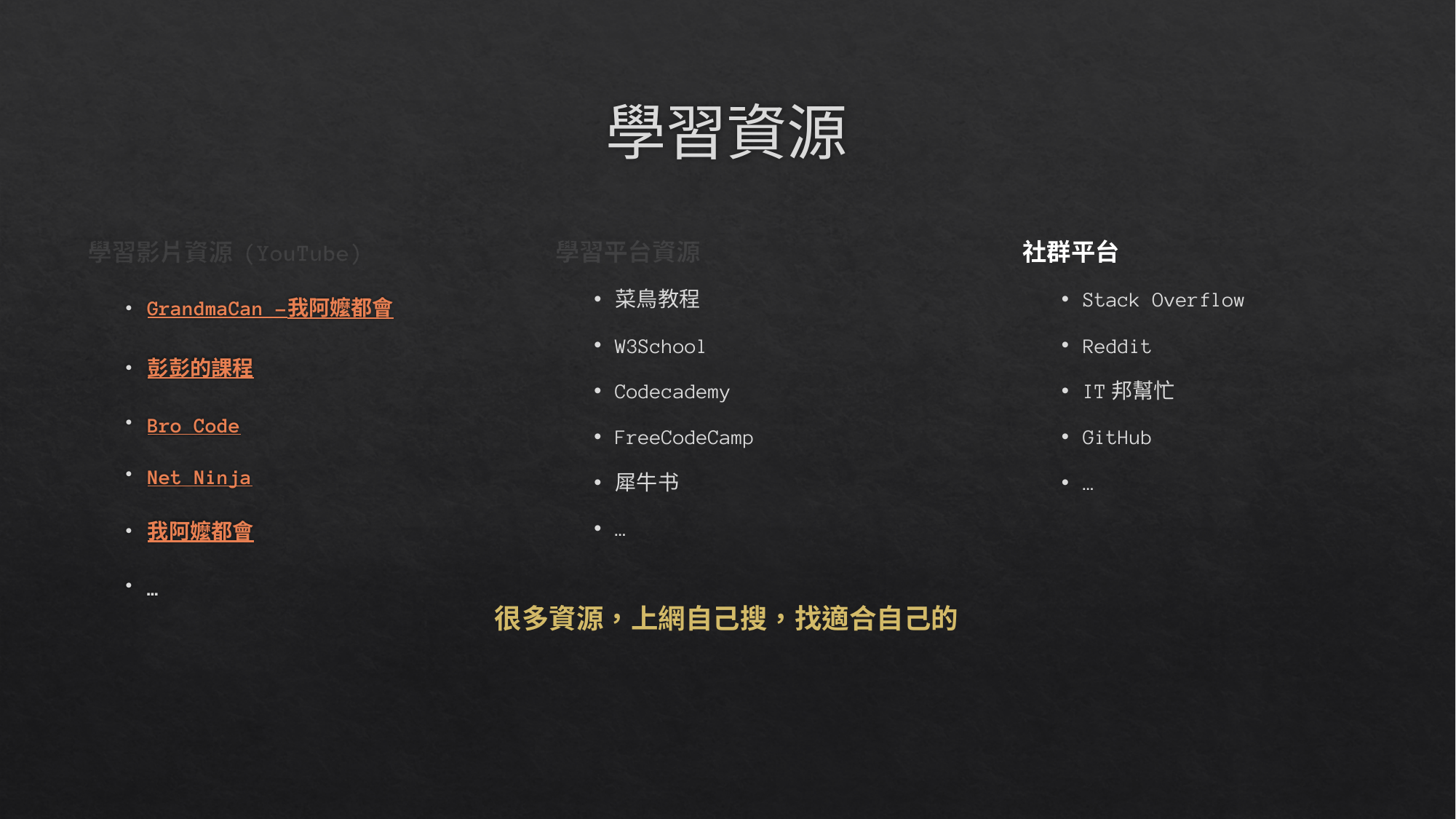

# 學習資源
學習平台資源
菜鳥教程
W3School
Codecademy
FreeCodeCamp
犀牛书
…
社群平台
Stack Overflow
Reddit
IT邦幫忙
GitHub
…
學習影片資源 (YouTube)
GrandmaCan -我阿嬤都會
彭彭的課程
Bro Code
Net Ninja
我阿嬤都會
…
很多資源，上網自己搜，找適合自己的